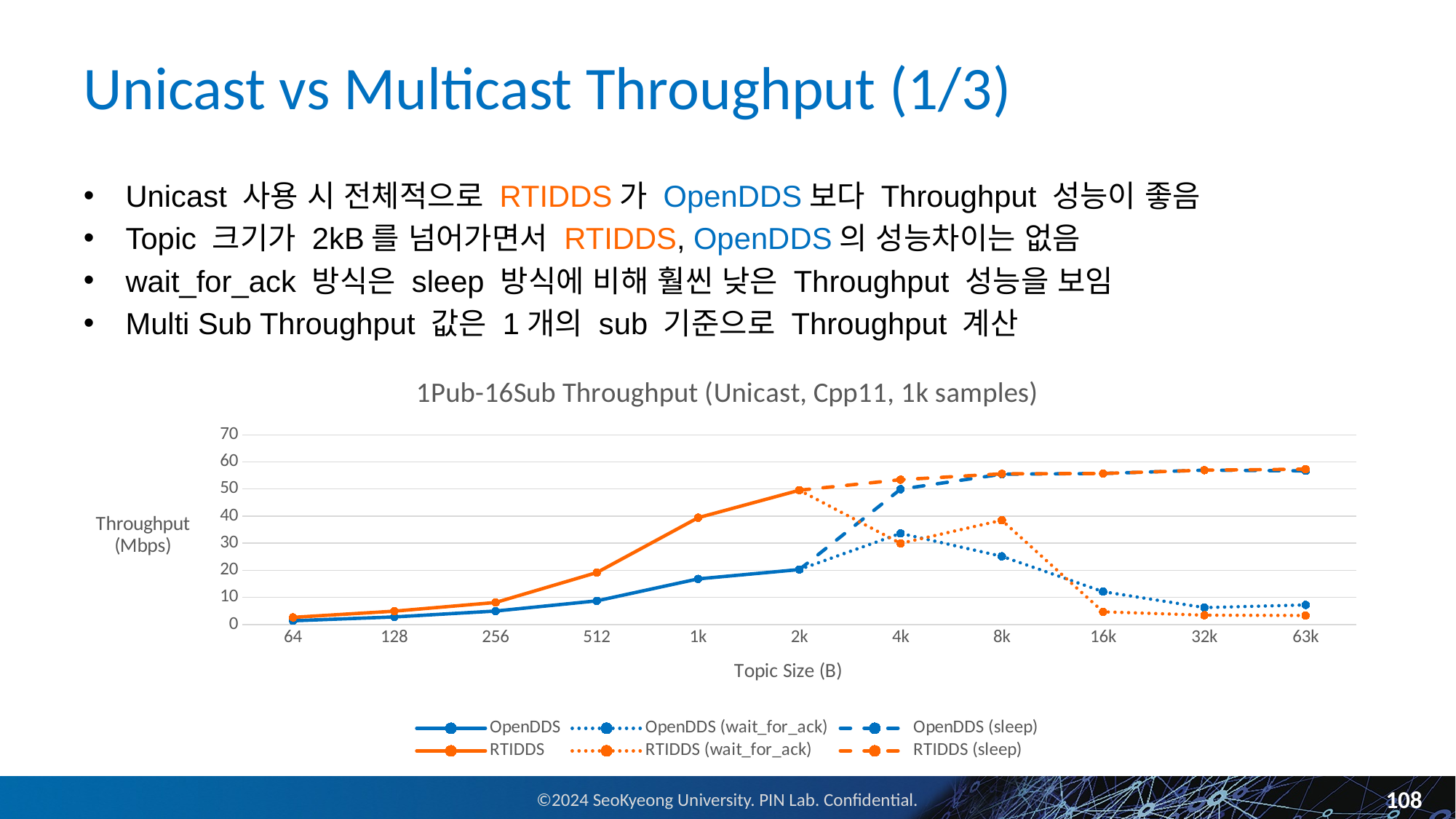

# Unicast vs Multicast Throughput (1/3)
Unicast 사용 시 전체적으로 RTIDDS가 OpenDDS보다 Throughput 성능이 좋음
Topic 크기가 2kB를 넘어가면서 RTIDDS, OpenDDS의 성능차이는 없음
wait_for_ack 방식은 sleep 방식에 비해 훨씬 낮은 Throughput 성능을 보임
Multi Sub Throughput 값은 1개의 sub 기준으로 Throughput 계산

### Chart: 1Pub-16Sub Throughput (Unicast, Cpp11, 1k samples)

| Category | OpenDDS | OpenDDS (wait_for_ack) | OpenDDS (sleep) | RTIDDS | RTIDDS (wait_for_ack) | RTIDDS (sleep) |
|---|---|---|---|---|---|---|
| 64 | 1.355 | None | None | 2.613 | None | None |
| 128 | 2.7760000000000002 | None | None | 4.9 | None | None |
| 256 | 4.9350000000000005 | None | None | 8.095 | None | None |
| 512 | 8.697000000000001 | None | None | 19.141 | None | None |
| 1k | 16.807 | None | None | 39.409 | None | None |
| 2k | 20.254 | 20.254 | 20.254 | 49.536 | 49.536 | 49.536 |
| 4k | None | 33.614 | 49.922 | None | 29.935 | 53.423 |
| 8k | None | 25.158 | 55.46 | None | 38.462 | 55.604 |
| 16k | None | 12.092 | 55.725 | None | 4.662 | 55.725 |
| 32k | None | 6.218 | 56.953 | None | 3.417 | 56.953 |
| 63k | None | 7.2 | 56.693 | None | 3.292 | 57.312 |
108